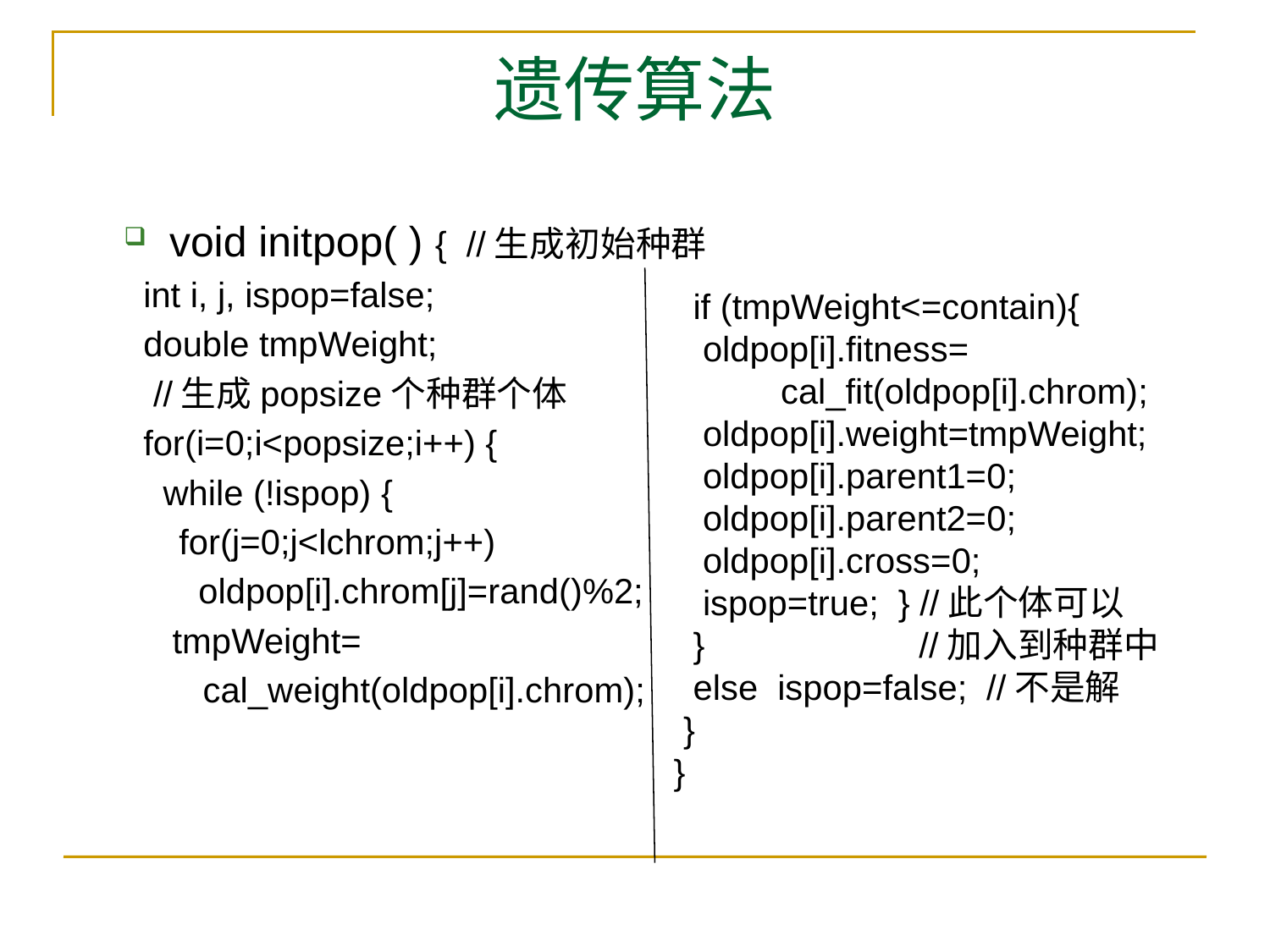

# 遗传算法
void initpop( ) {  //生成初始种群
  int i, j, ispop=false;
  double tmpWeight;
   //生成popsize个种群个体
  for(i=0;i<popsize;i++) {
    while (!ispop) {
	 for(j=0;j<lchrom;j++)
	   oldpop[i].chrom[j]=rand()%2;
	     tmpWeight=
             cal_weight(oldpop[i].chrom);
  if (tmpWeight<=contain){
   oldpop[i].fitness=
           cal_fit(oldpop[i].chrom);
   oldpop[i].weight=tmpWeight;
   oldpop[i].parent1=0;
   oldpop[i].parent2=0;
   oldpop[i].cross=0;
   ispop=true;  } //此个体可以
  }                      //加入到种群中
  else  ispop=false;  //不是解
 }
}